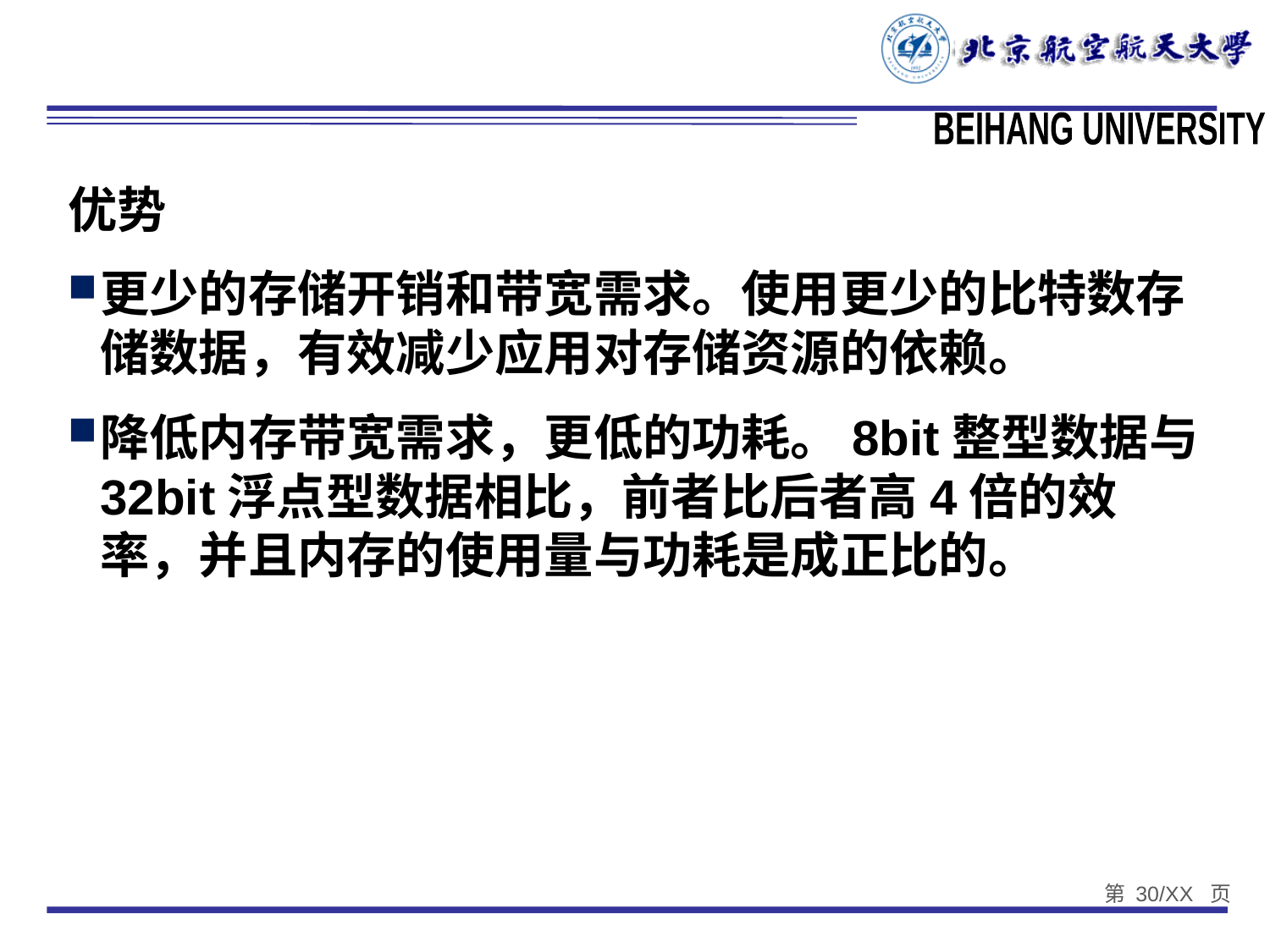

#
优势
更少的存储开销和带宽需求。使用更少的比特数存储数据，有效减少应用对存储资源的依赖。
降低内存带宽需求，更低的功耗。8bit整型数据与32bit浮点型数据相比，前者比后者高4倍的效率，并且内存的使用量与功耗是成正比的。